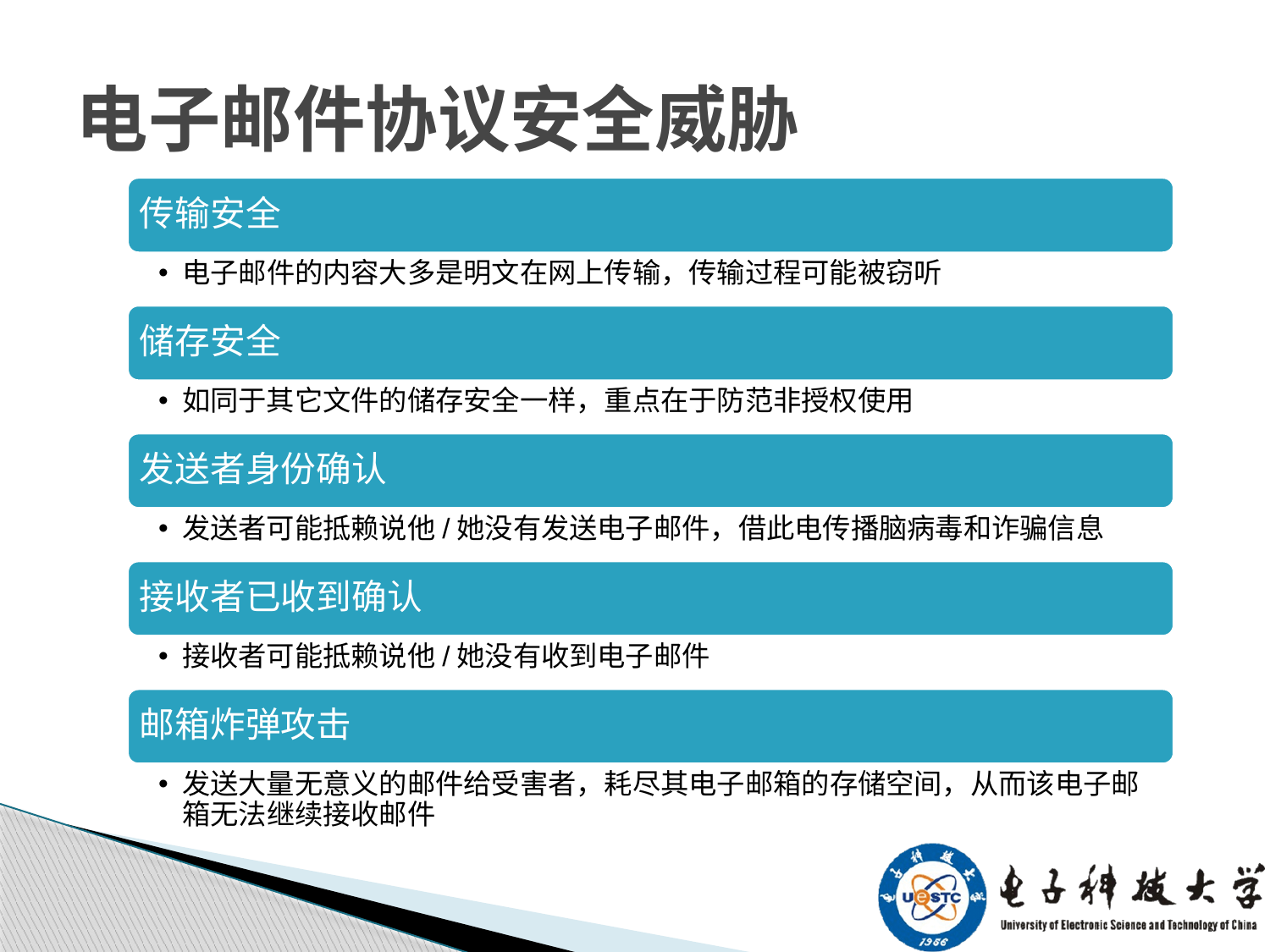

电子邮件协议安全威胁
传输安全
电子邮件的内容大多是明文在网上传输，传输过程可能被窃听
储存安全
如同于其它文件的储存安全一样，重点在于防范非授权使用
发送者身份确认
发送者可能抵赖说他/她没有发送电子邮件，借此电传播脑病毒和诈骗信息
接收者已收到确认
接收者可能抵赖说他/她没有收到电子邮件
邮箱炸弹攻击
发送大量无意义的邮件给受害者，耗尽其电子邮箱的存储空间，从而该电子邮箱无法继续接收邮件
194